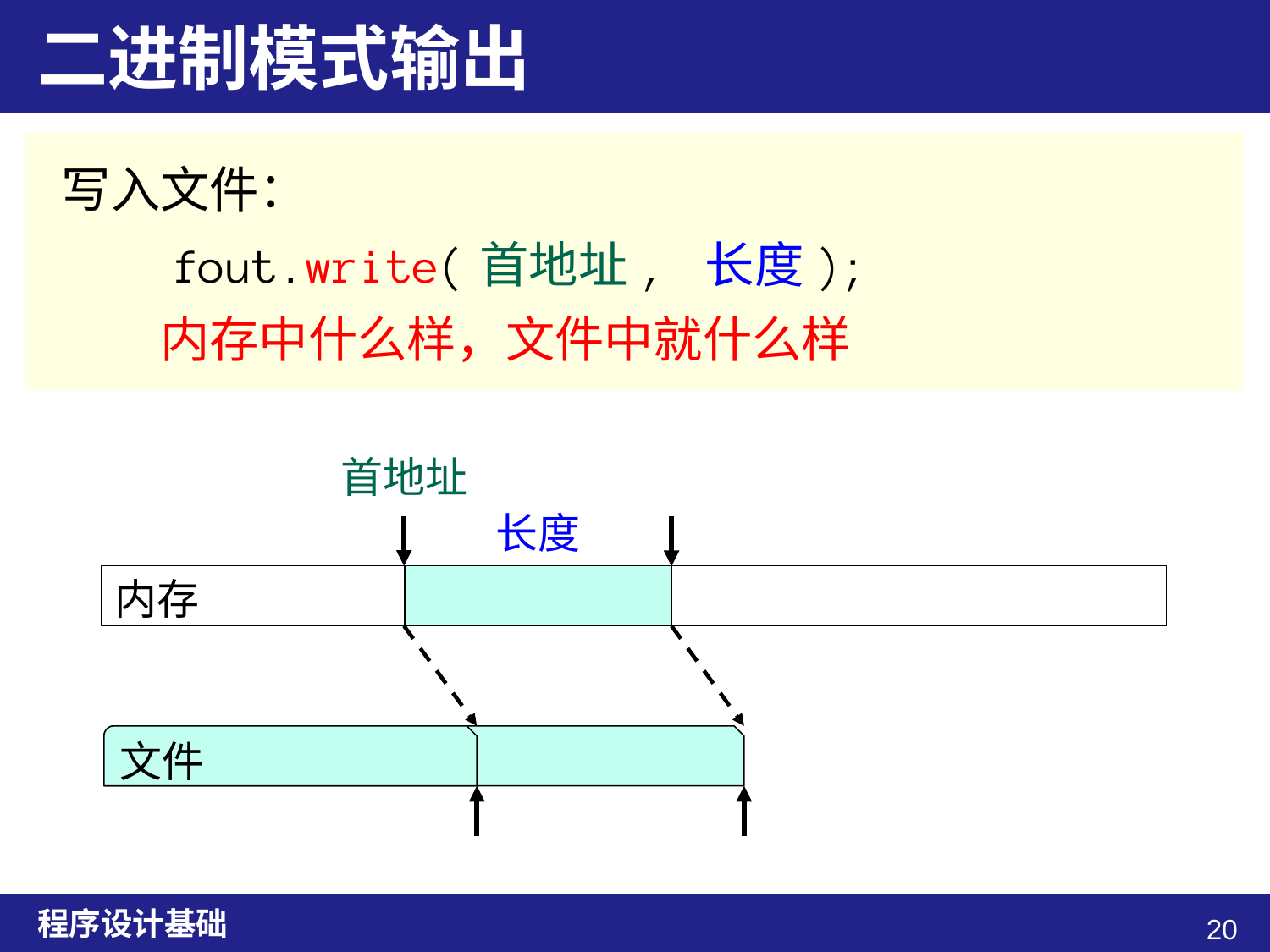

# 二进制模式输出

写入文件：
　　fout.write(首地址, 长度);
　　内存中什么样，文件中就什么样
首地址
长度
内存

文件
文件